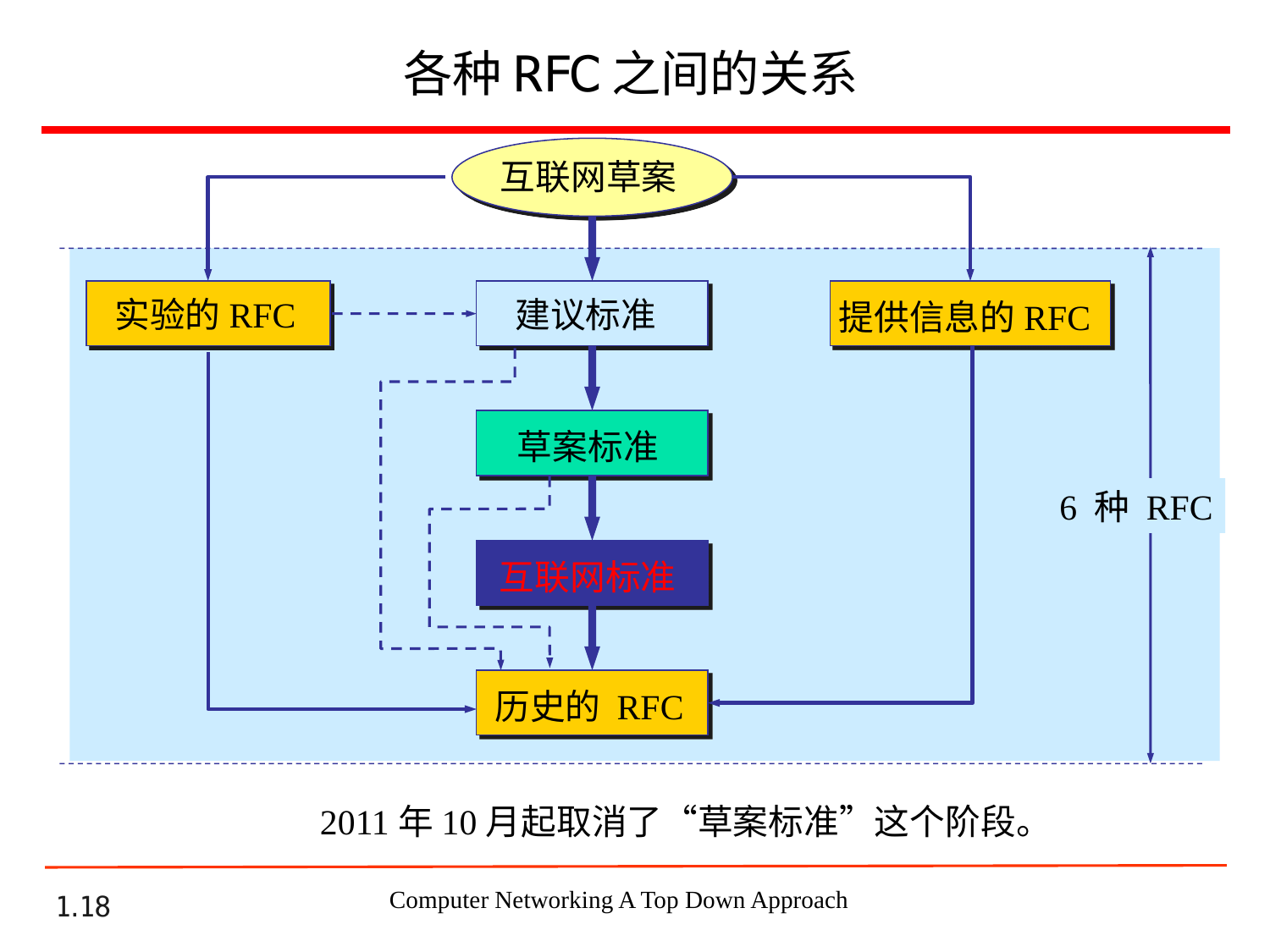

各种RFC之间的关系

互联网草案

建议标准
实验的RFC
提供信息的RFC

草案标准

6 种 RFC

互联网标准

历史的 RFC

2011年10月起取消了“草案标准”这个阶段。